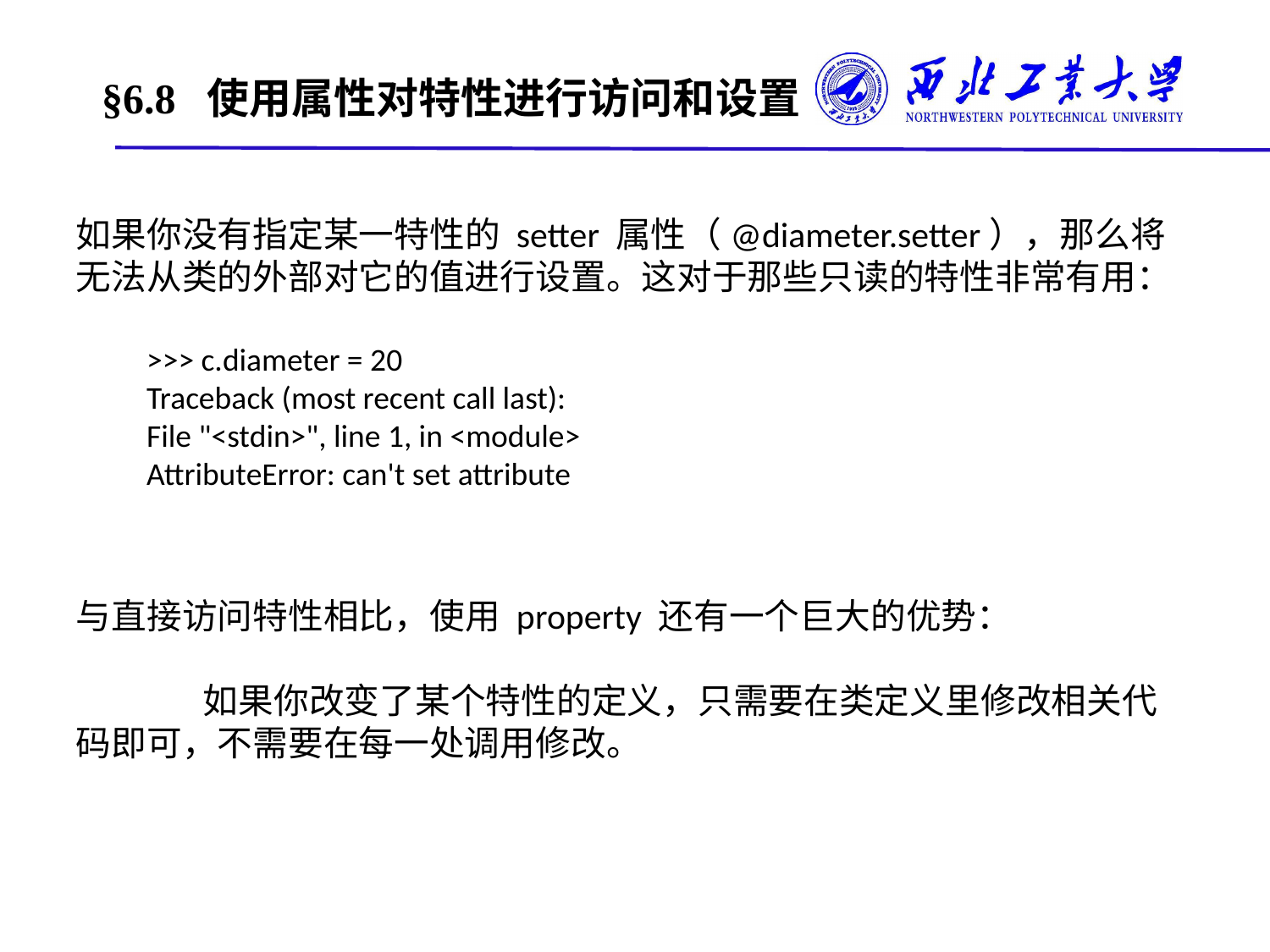

# §6.8  使用属性对特性进行访问和设置

如果你没有指定某一特性的 setter 属性（@diameter.setter），那么将无法从类的外部对它的值进行设置。这对于那些只读的特性非常有用：

 >>> c.diameter = 20
 Traceback (most recent call last):
 File "<stdin>", line 1, in <module>
 AttributeError: can't set attribute
与直接访问特性相比，使用 property 还有一个巨大的优势：

	如果你改变了某个特性的定义，只需要在类定义里修改相关代码即可，不需要在每一处调用修改。